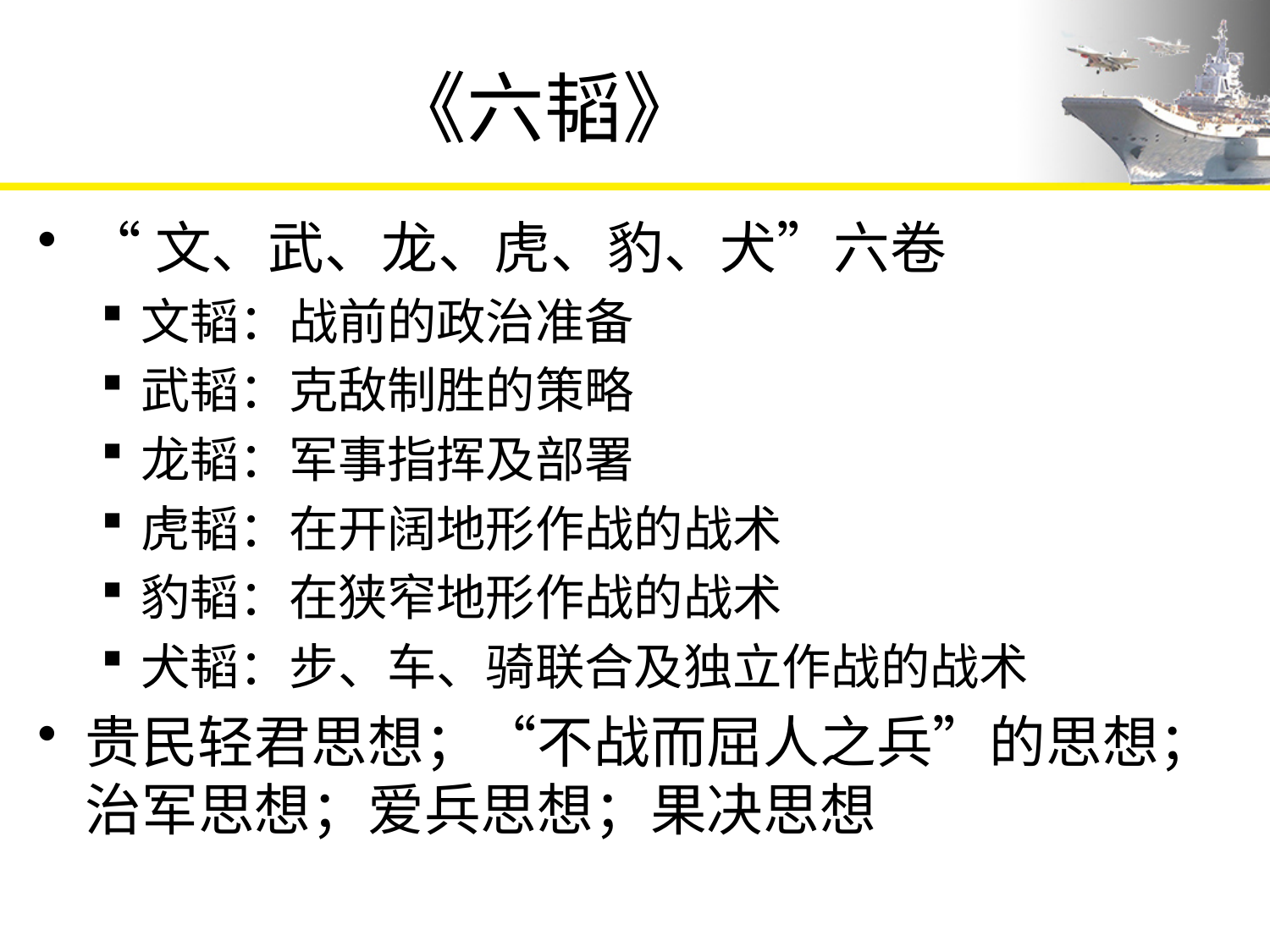

# 《六韬》
“文、武、龙、虎、豹、犬”六卷
文韬：战前的政治准备
武韬：克敌制胜的策略
龙韬：军事指挥及部署
虎韬：在开阔地形作战的战术
豹韬：在狭窄地形作战的战术
犬韬：步、车、骑联合及独立作战的战术
贵民轻君思想；“不战而屈人之兵”的思想；治军思想；爱兵思想；果决思想